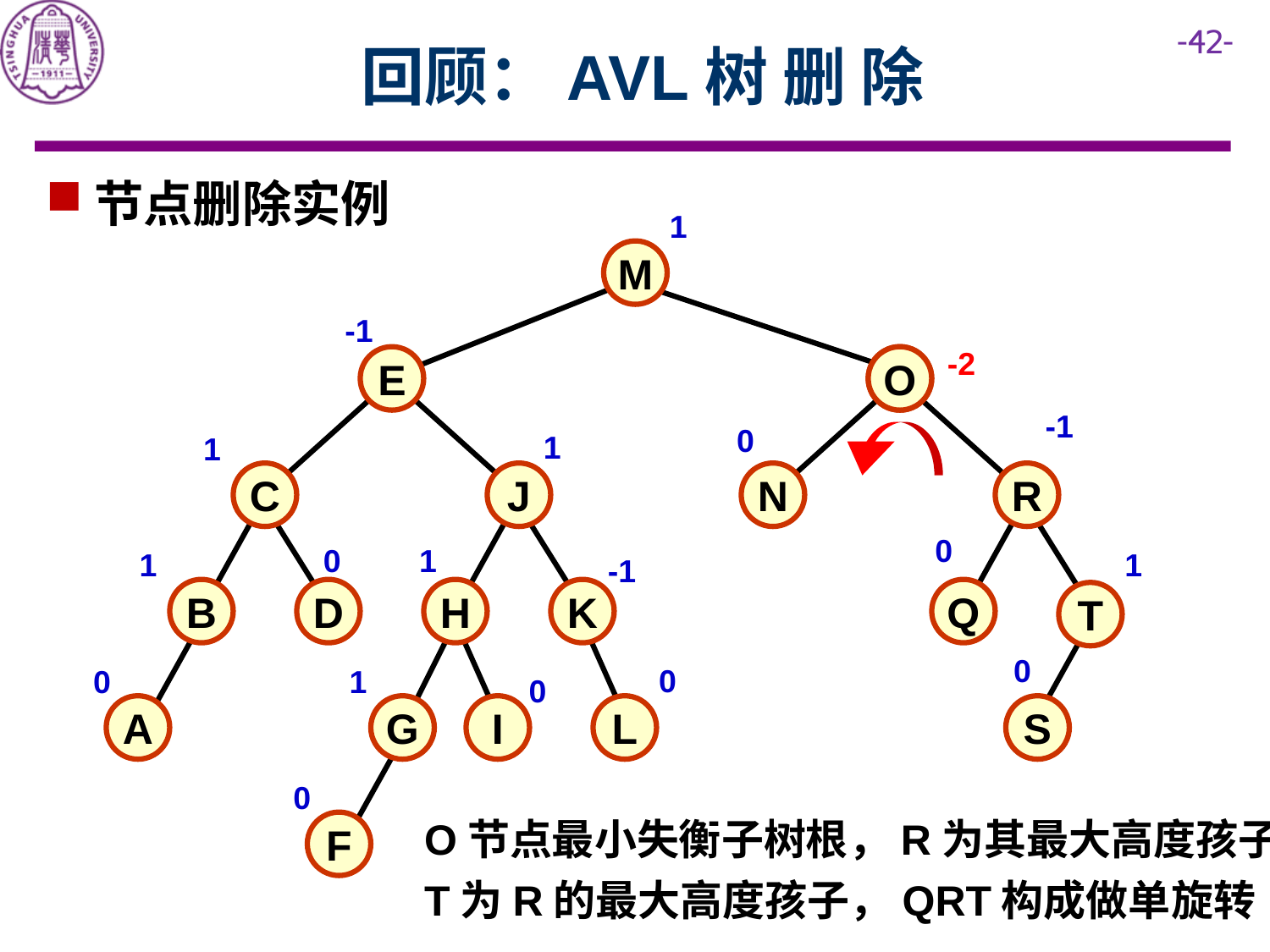

# 回顾：AVL树 删 除
节点删除实例
1
M

-1
-2
E
P
O

-1
0
1
1
C
J
N
R

0
0
1
1
1
-1
B
D
H
K
Q
T

0
0
0
1
0
A
G
I
L
S

0
O节点最小失衡子树根，R为其最大高度孩子，
T为R的最大高度孩子，QRT构成做单旋转
F